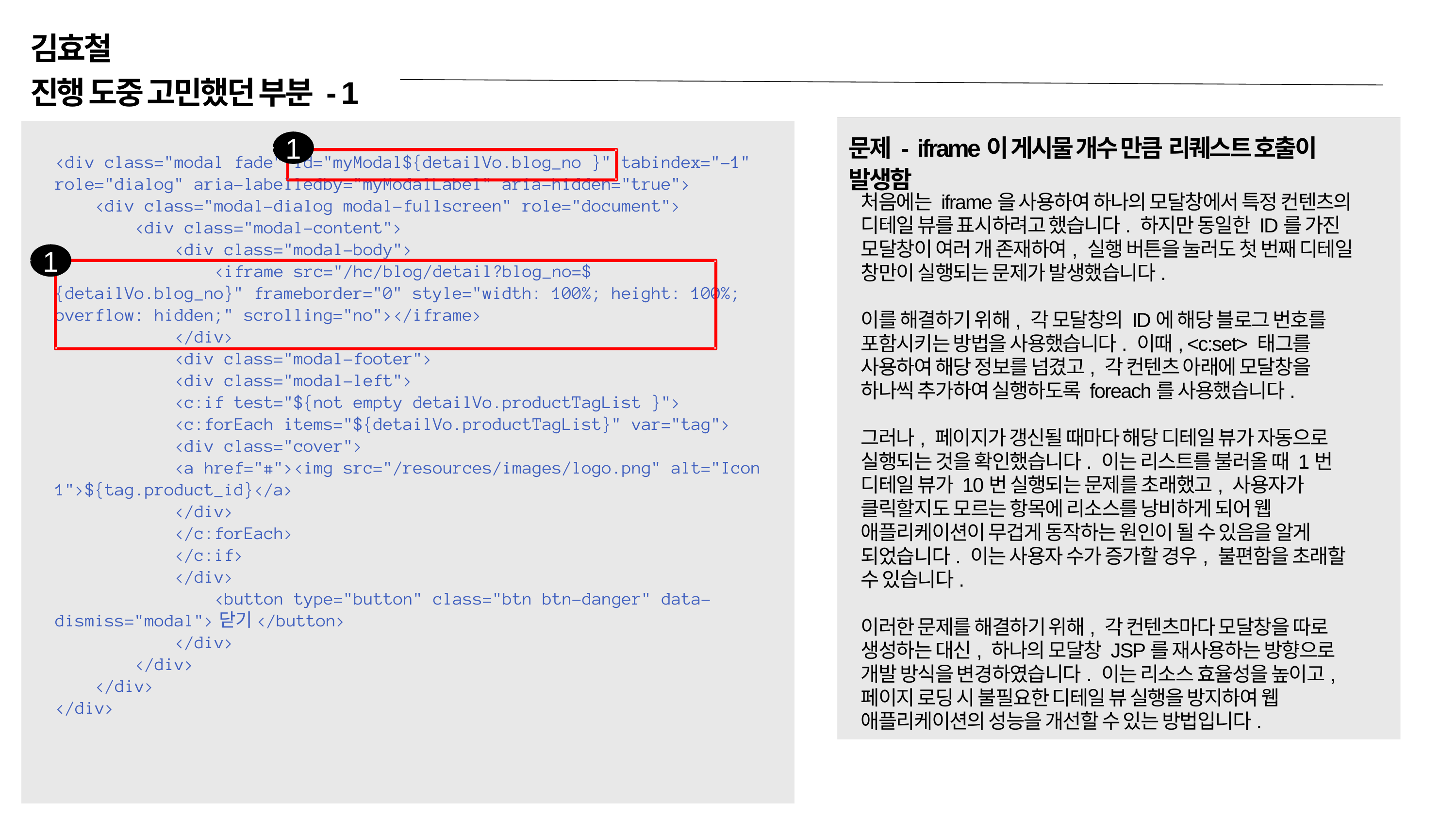

김효철
진행 도중 고민했던 부분 - 1

문제 -  iframe이 게시물 개수 만큼  리퀘스트 호출이 발생함

1

<div class="modal fade" id="myModal${detailVo.blog_no }" tabindex="-1" role="dialog" aria-labelledby="myModalLabel" aria-hidden="true">
    <div class="modal-dialog modal-fullscreen" role="document">
        <div class="modal-content">
            <div class="modal-body">
                <iframe src="/hc/blog/detail?blog_no=${detailVo.blog_no}" frameborder="0" style="width: 100%; height: 100%; overflow: hidden;" scrolling="no"></iframe>
            </div>
            <div class="modal-footer">
            <div class="modal-left">
            <c:if test="${not empty detailVo.productTagList }">
            <c:forEach items="${detailVo.productTagList}" var="tag">
            <div class="cover">
            <a href="#"><img src="/resources/images/logo.png" alt="Icon 1">${tag.product_id}</a>
            </div>
            </c:forEach>
            </c:if>
            </div>
                <button type="button" class="btn btn-danger" data-dismiss="modal">닫기</button>
            </div>
        </div>
    </div>
</div>
처음에는 iframe을 사용하여 하나의 모달창에서 특정 컨텐츠의 디테일 뷰를 표시하려고 했습니다. 하지만 동일한 ID를 가진 모달창이 여러 개 존재하여, 실행 버튼을 눌러도 첫 번째 디테일 창만이 실행되는 문제가 발생했습니다.

이를 해결하기 위해, 각 모달창의 ID에 해당 블로그 번호를 포함시키는 방법을 사용했습니다. 이때, <c:set> 태그를 사용하여 해당 정보를 넘겼고, 각 컨텐츠 아래에 모달창을 하나씩 추가하여 실행하도록 foreach를 사용했습니다.

그러나, 페이지가 갱신될 때마다 해당 디테일 뷰가 자동으로 실행되는 것을 확인했습니다. 이는 리스트를 불러올 때 1번 디테일 뷰가 10번 실행되는 문제를 초래했고, 사용자가 클릭할지도 모르는 항목에 리소스를 낭비하게 되어 웹 애플리케이션이 무겁게 동작하는 원인이 될 수 있음을 알게 되었습니다. 이는 사용자 수가 증가할 경우, 불편함을 초래할 수 있습니다.

이러한 문제를 해결하기 위해, 각 컨텐츠마다 모달창을 따로 생성하는 대신, 하나의 모달창 JSP를 재사용하는 방향으로 개발 방식을 변경하였습니다. 이는 리소스 효율성을 높이고, 페이지 로딩 시 불필요한 디테일 뷰 실행을 방지하여 웹 애플리케이션의 성능을 개선할 수 있는 방법입니다.

1